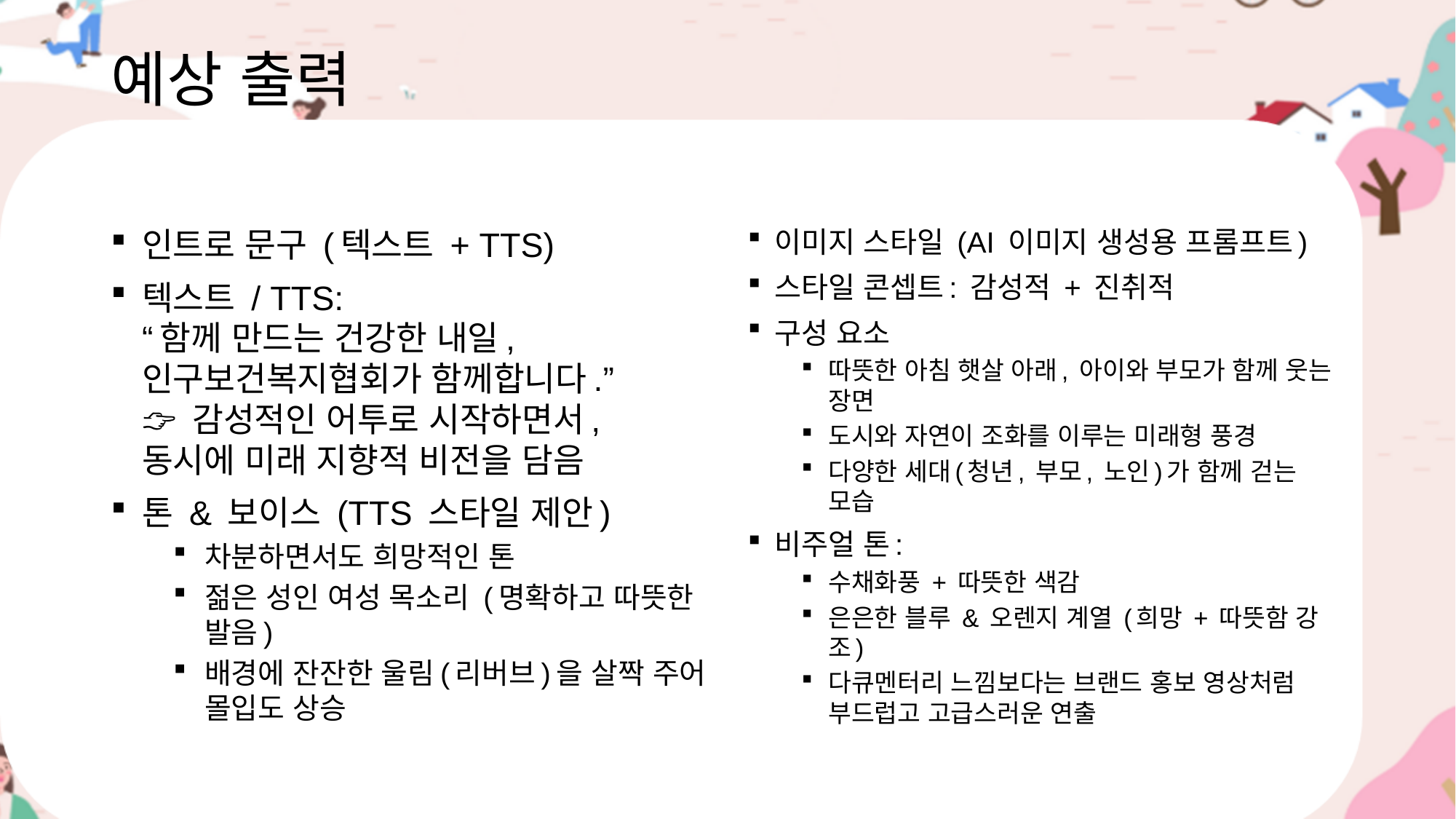

# 예상 출력
인트로 문구 (텍스트 + TTS)
텍스트 / TTS:
“함께 만드는 건강한 내일, 인구보건복지협회가 함께합니다.”
👉 감성적인 어투로 시작하면서, 동시에 미래 지향적 비전을 담음
톤 & 보이스 (TTS 스타일 제안)
차분하면서도 희망적인 톤
젊은 성인 여성 목소리 (명확하고 따뜻한 발음)
배경에 잔잔한 울림(리버브)을 살짝 주어 몰입도 상승

이미지 스타일 (AI 이미지 생성용 프롬프트)
스타일 콘셉트: 감성적 + 진취적
구성 요소
따뜻한 아침 햇살 아래, 아이와 부모가 함께 웃는 장면
도시와 자연이 조화를 이루는 미래형 풍경
다양한 세대(청년, 부모, 노인)가 함께 걷는 모습
비주얼 톤:
수채화풍 + 따뜻한 색감
은은한 블루 & 오렌지 계열 (희망 + 따뜻함 강조)
다큐멘터리 느낌보다는 브랜드 홍보 영상처럼 부드럽고 고급스러운 연출